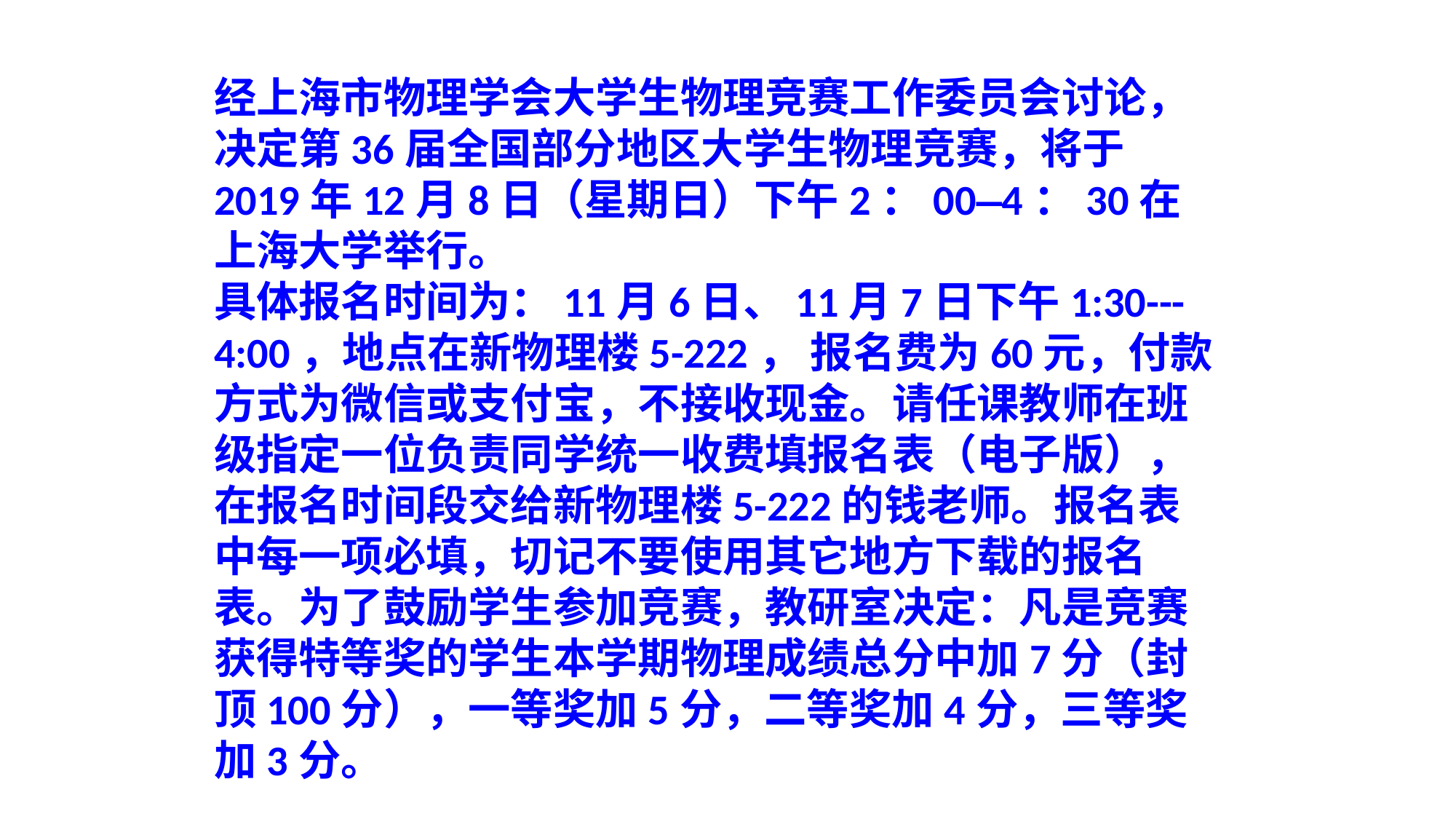

经上海市物理学会大学生物理竞赛工作委员会讨论，决定第36届全国部分地区大学生物理竞赛，将于2019年12月8日（星期日）下午2：00—4：30在上海大学举行。
具体报名时间为：11月6日、11月7日下午1:30---4:00，地点在新物理楼5-222， 报名费为60元，付款方式为微信或支付宝，不接收现金。请任课教师在班级指定一位负责同学统一收费填报名表（电子版），在报名时间段交给新物理楼5-222的钱老师。报名表中每一项必填，切记不要使用其它地方下载的报名表。为了鼓励学生参加竞赛，教研室决定：凡是竞赛获得特等奖的学生本学期物理成绩总分中加7分（封顶100分），一等奖加5分，二等奖加4分，三等奖加3分。